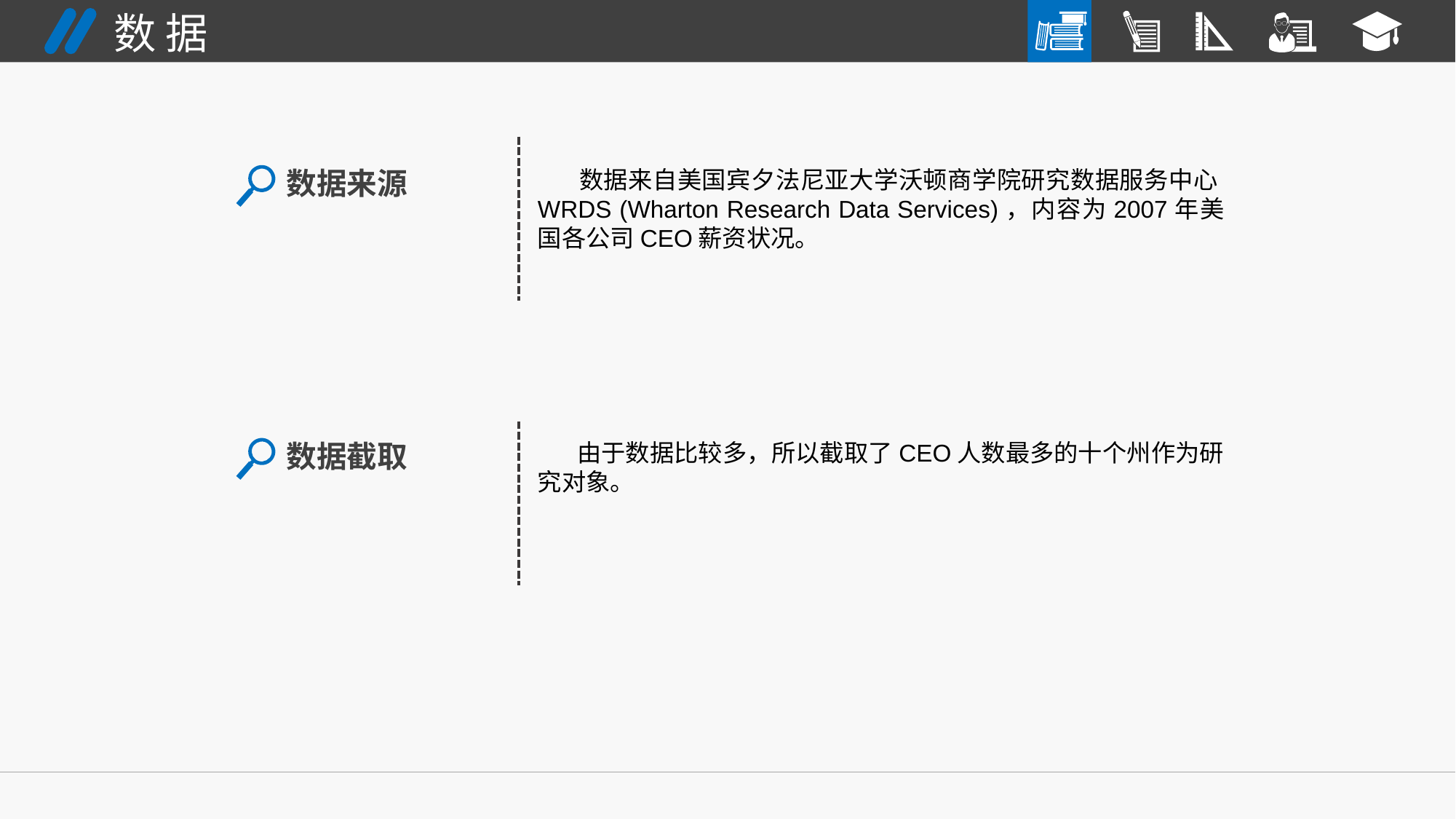

数据

数据来源
      数据来自美国宾夕法尼亚大学沃顿商学院研究数据服务中心WRDS (Wharton Research Data Services)，内容为2007年美国各公司CEO薪资状况。

数据截取
      由于数据比较多，所以截取了CEO人数最多的十个州作为研究对象。